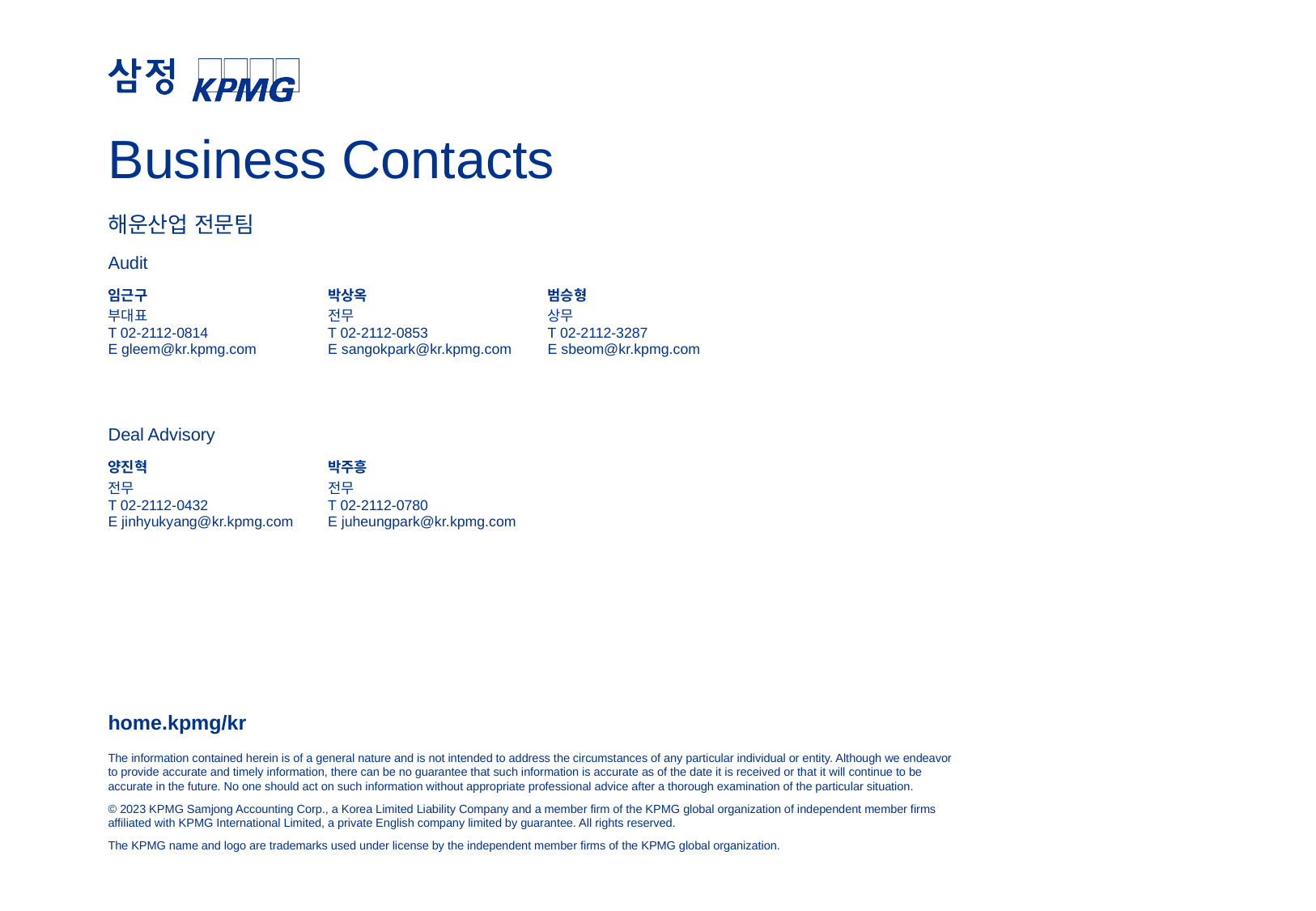

Business Contacts
| 해운산업 전문팀 |  |  |  |  |
| --- | --- | --- | --- | --- |
| Audit |  |  |  |  |
| 임근구 부대표 T 02-2112-0814 E gleem@kr.kpmg.com | 박상옥 전무 T 02-2112-0853 E sangokpark@kr.kpmg.com | 범승형 상무 T 02-2112-3287 E sbeom@kr.kpmg.com |  |  |
|  |  |  |  |  |
| --- | --- | --- | --- | --- |
| Deal Advisory |  |  |  |  |
| 양진혁 전무 T 02-2112-0432 E jinhyukyang@kr.kpmg.com | 박주흥 전무 T 02-2112-0780 E juheungpark@kr.kpmg.com |  |  |  |